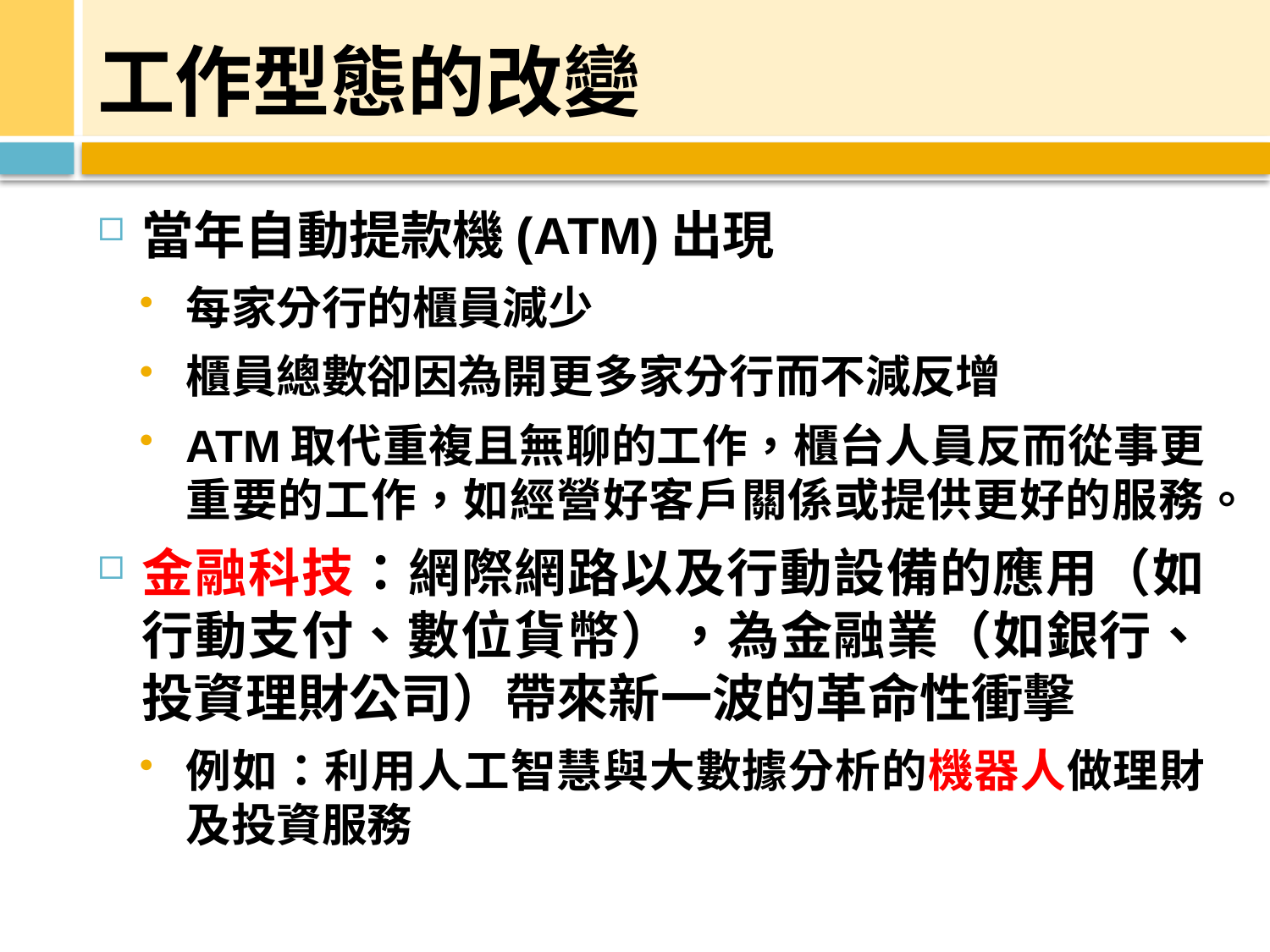

# 工作型態的改變
當年自動提款機(ATM)出現
每家分行的櫃員減少
櫃員總數卻因為開更多家分行而不減反增
ATM取代重複且無聊的工作，櫃台人員反而從事更重要的工作，如經營好客戶關係或提供更好的服務。
金融科技：網際網路以及行動設備的應用（如行動支付、數位貨幣），為金融業（如銀行、投資理財公司）帶來新一波的革命性衝擊
例如：利用人工智慧與大數據分析的機器人做理財及投資服務